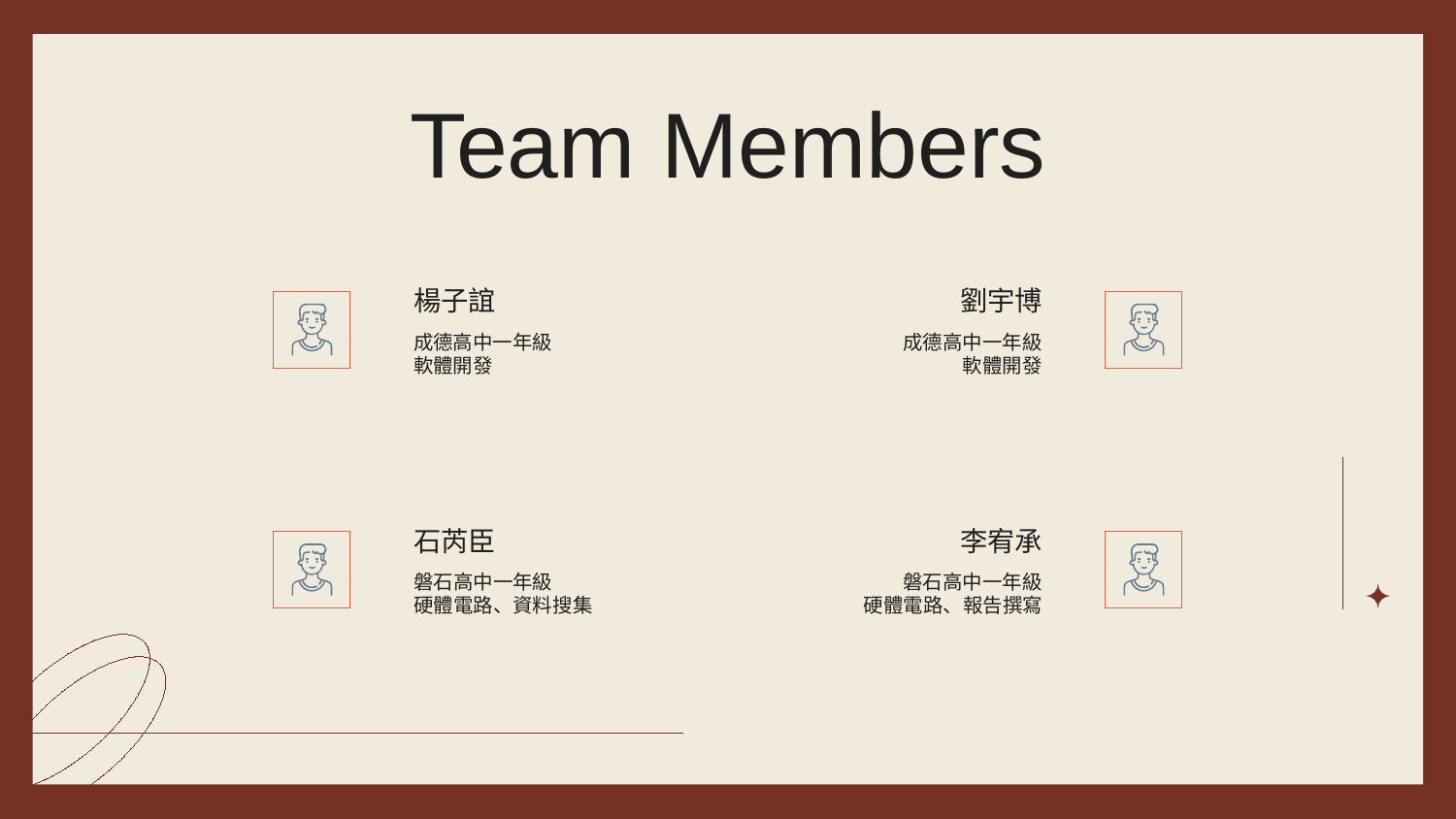

# Team Members
楊子誼
劉宇博

成德高中一年級
軟體開發
成德高中一年級
軟體開發

石芮臣
李宥承

磐石高中一年級
硬體電路、資料搜集
磐石高中一年級
硬體電路、報告撰寫